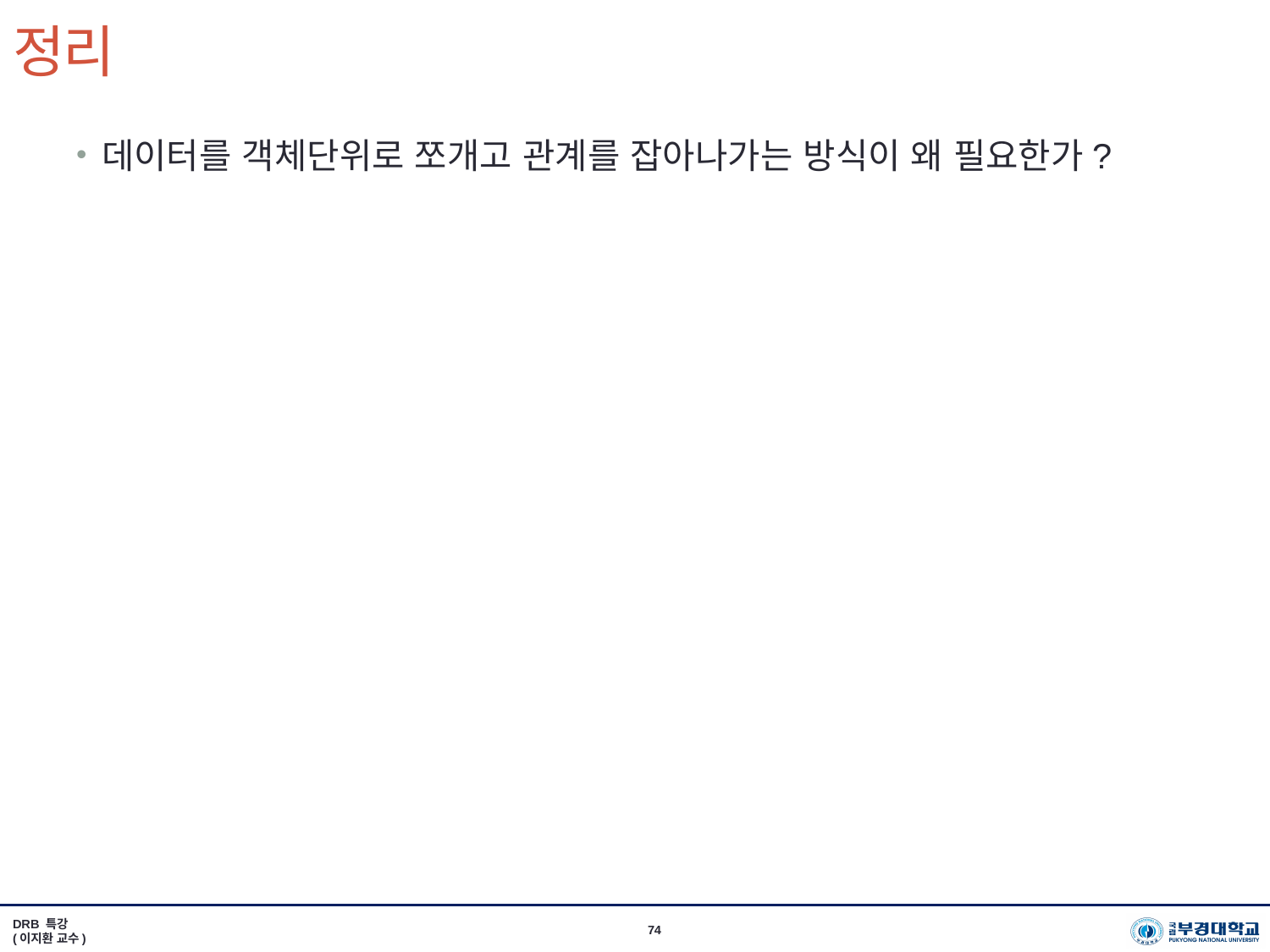

# 정리
데이터를 객체단위로 쪼개고 관계를 잡아나가는 방식이 왜 필요한가?

DRB 특강
(이지환 교수)